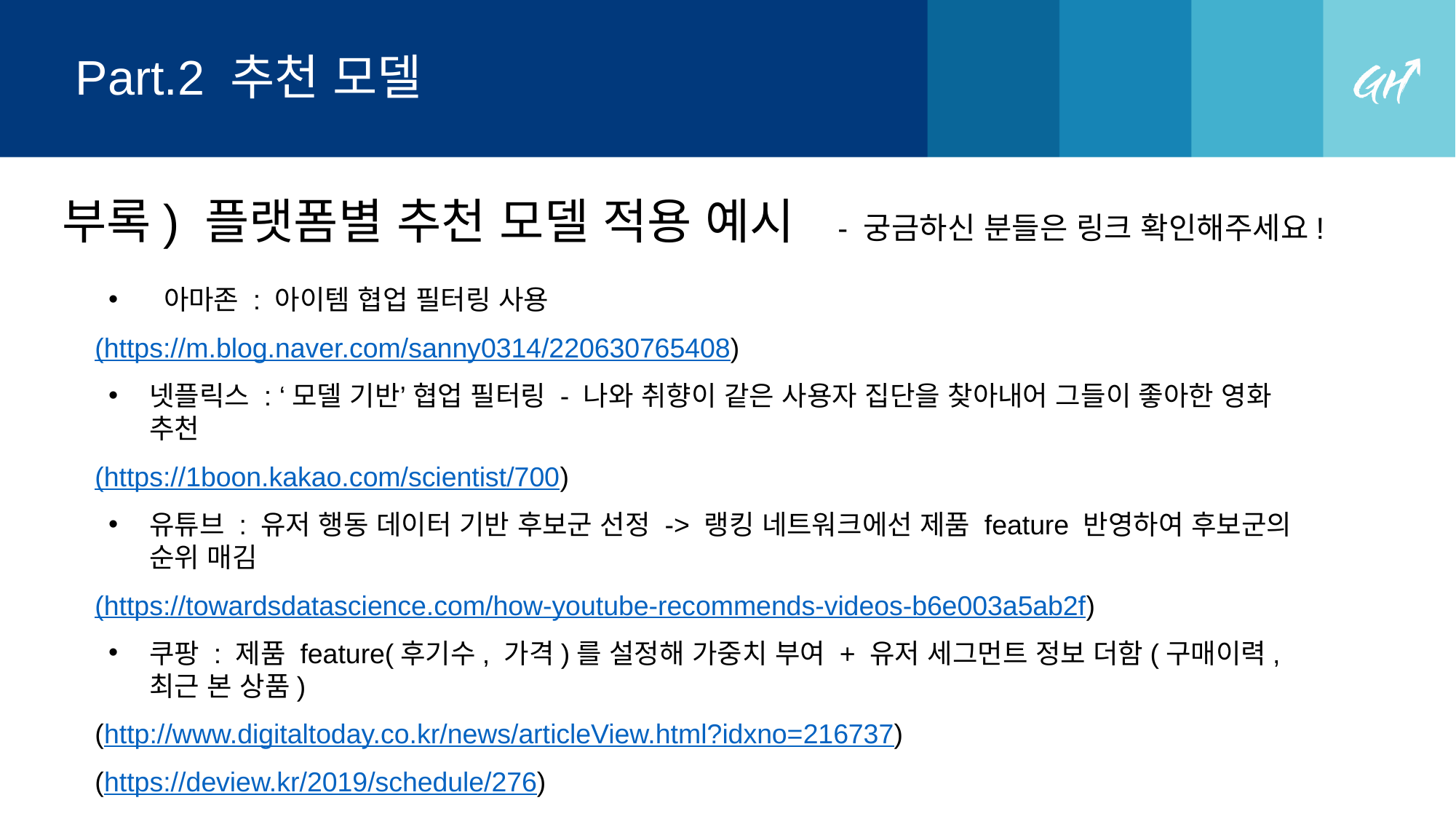

# Part.2 추천 모델
부록) 플랫폼별 추천 모델 적용 예시 - 궁금하신 분들은 링크 확인해주세요!
 아마존 : 아이템 협업 필터링 사용
(https://m.blog.naver.com/sanny0314/220630765408)
넷플릭스 : ‘모델 기반’ 협업 필터링 - 나와 취향이 같은 사용자 집단을 찾아내어 그들이 좋아한 영화 추천
(https://1boon.kakao.com/scientist/700)
유튜브 : 유저 행동 데이터 기반 후보군 선정 -> 랭킹 네트워크에선 제품 feature 반영하여 후보군의 순위 매김
(https://towardsdatascience.com/how-youtube-recommends-videos-b6e003a5ab2f)
쿠팡 : 제품 feature(후기수, 가격)를 설정해 가중치 부여 + 유저 세그먼트 정보 더함(구매이력, 최근 본 상품)
(http://www.digitaltoday.co.kr/news/articleView.html?idxno=216737)
(https://deview.kr/2019/schedule/276)